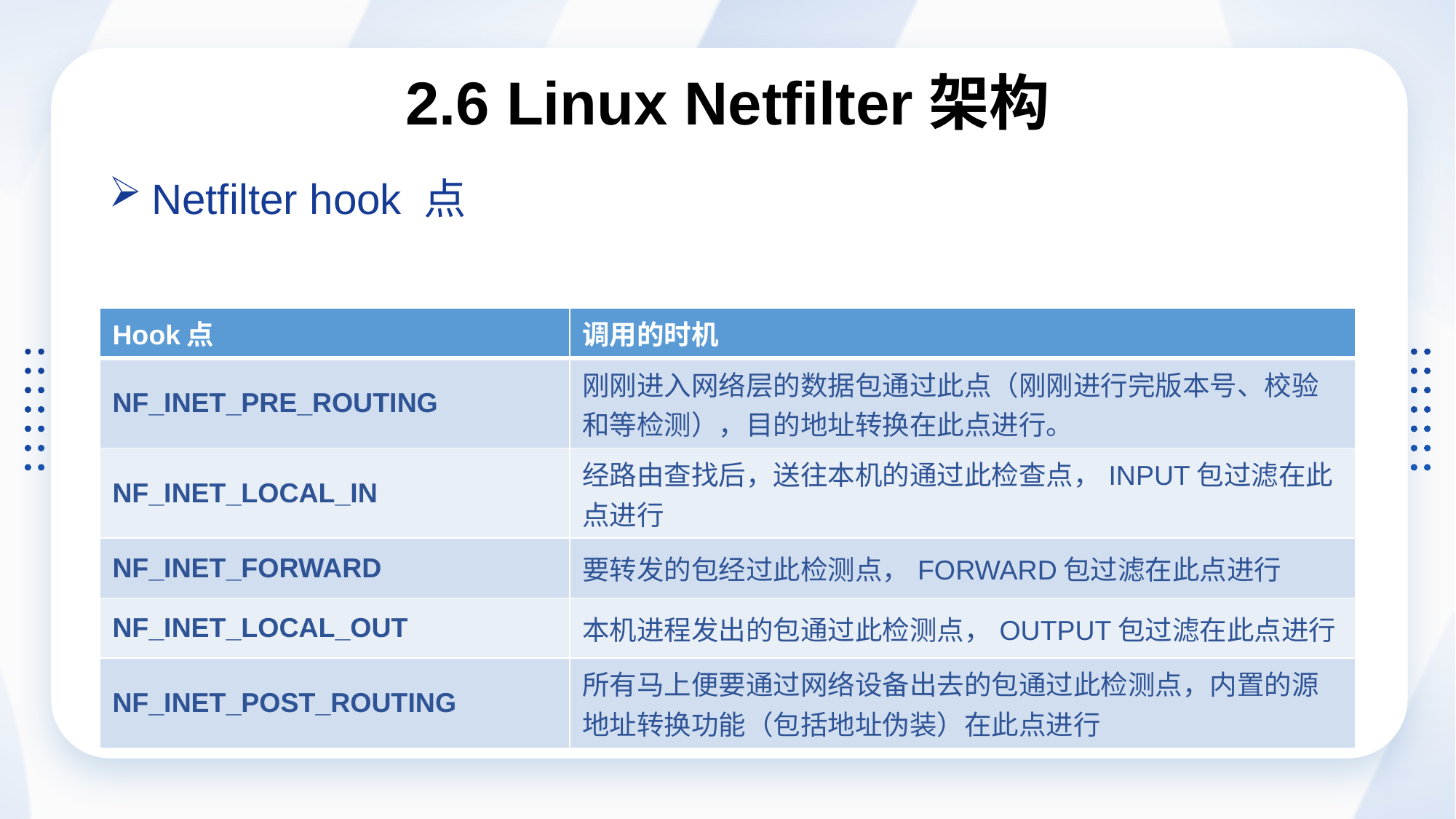

# 2.6 Linux Netfilter架构
Netfilter hook 点
| Hook点 | 调用的时机 |
| --- | --- |
| NF\_INET\_PRE\_ROUTING | 刚刚进入网络层的数据包通过此点（刚刚进行完版本号、校验和等检测），目的地址转换在此点进行。 |
| NF\_INET\_LOCAL\_IN | 经路由查找后，送往本机的通过此检查点，INPUT包过滤在此点进行 |
| NF\_INET\_FORWARD | 要转发的包经过此检测点，FORWARD包过滤在此点进行 |
| NF\_INET\_LOCAL\_OUT | 本机进程发出的包通过此检测点，OUTPUT包过滤在此点进行 |
| NF\_INET\_POST\_ROUTING | 所有马上便要通过网络设备出去的包通过此检测点，内置的源地址转换功能（包括地址伪装）在此点进行 |